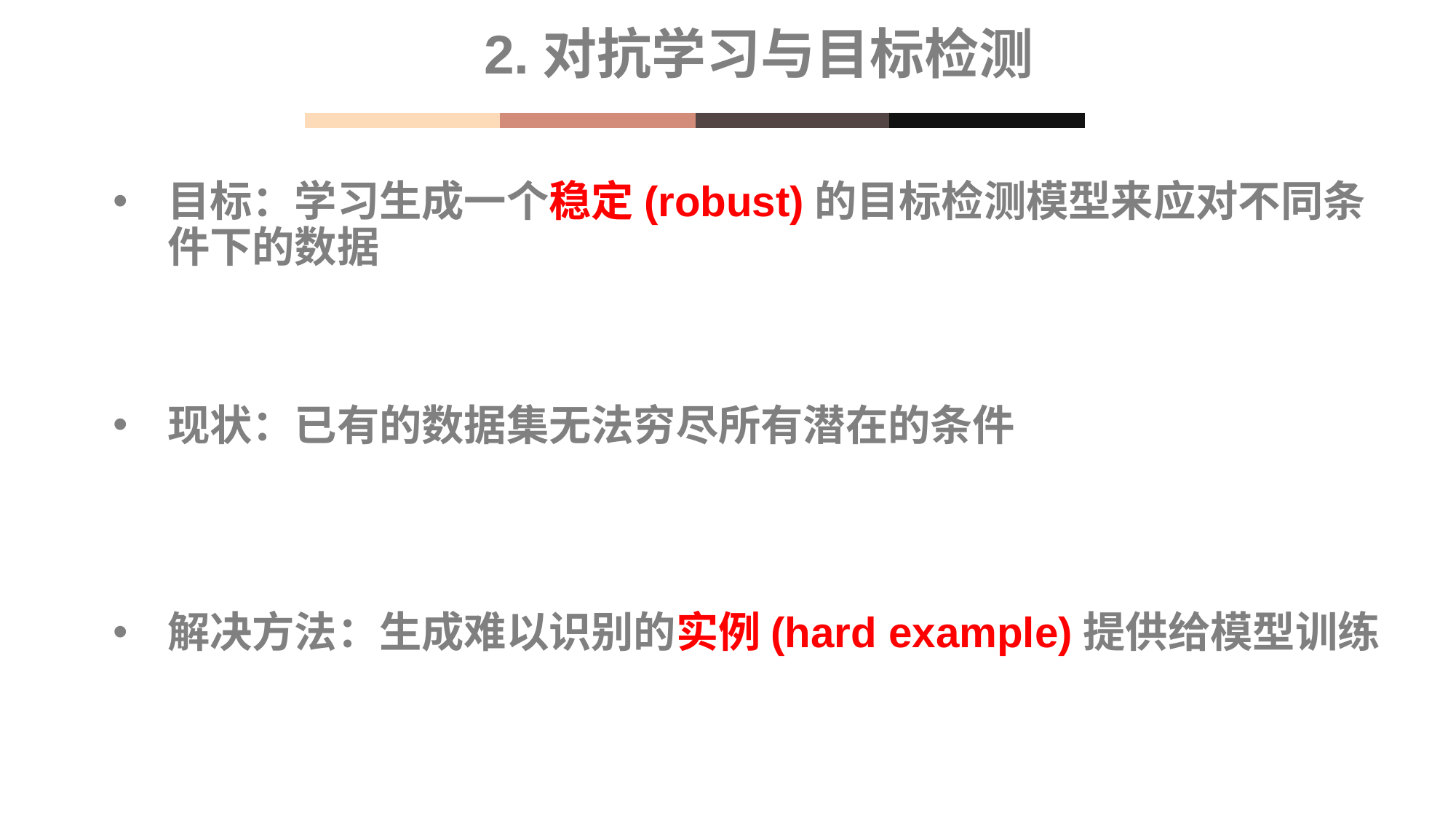

2.对抗学习与目标检测
目标：学习生成一个稳定(robust)的目标检测模型来应对不同条件下的数据
现状：已有的数据集无法穷尽所有潜在的条件
解决方法：生成难以识别的实例(hard example)提供给模型训练